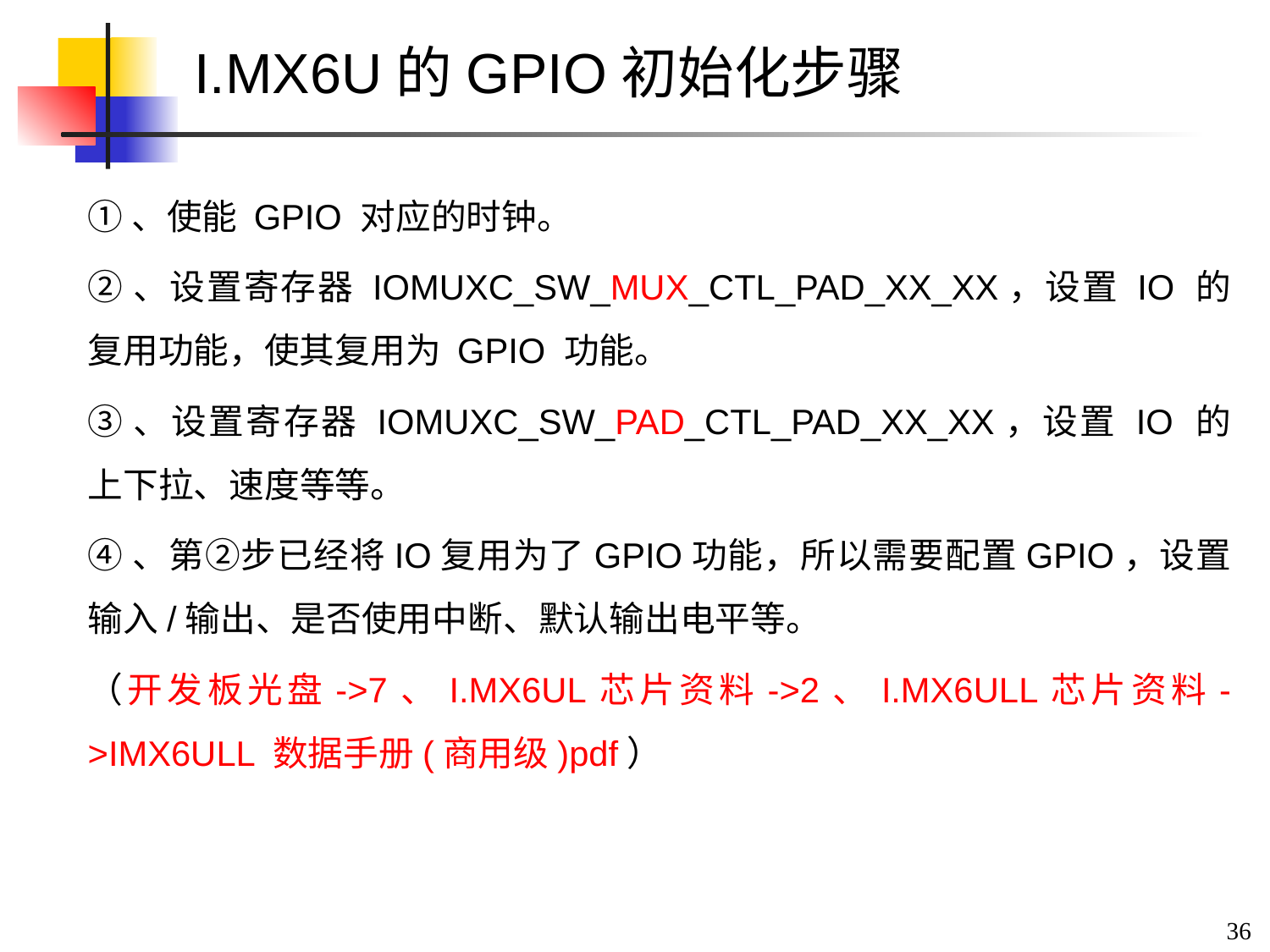

# I.MX6U的GPIO初始化步骤
①、使能 GPIO 对应的时钟。
②、设置寄存器 IOMUXC_SW_MUX_CTL_PAD_XX_XX，设置 IO 的复用功能，使其复用为 GPIO 功能。
③、设置寄存器 IOMUXC_SW_PAD_CTL_PAD_XX_XX，设置 IO 的上下拉、速度等等。
④、第②步已经将IO复用为了GPIO功能，所以需要配置GPIO，设置输入/输出、是否使用中断、默认输出电平等。
（开发板光盘->7、I.MX6UL芯片资料->2、I.MX6ULL芯片资料->IMX6ULL 数据手册(商用级)pdf）